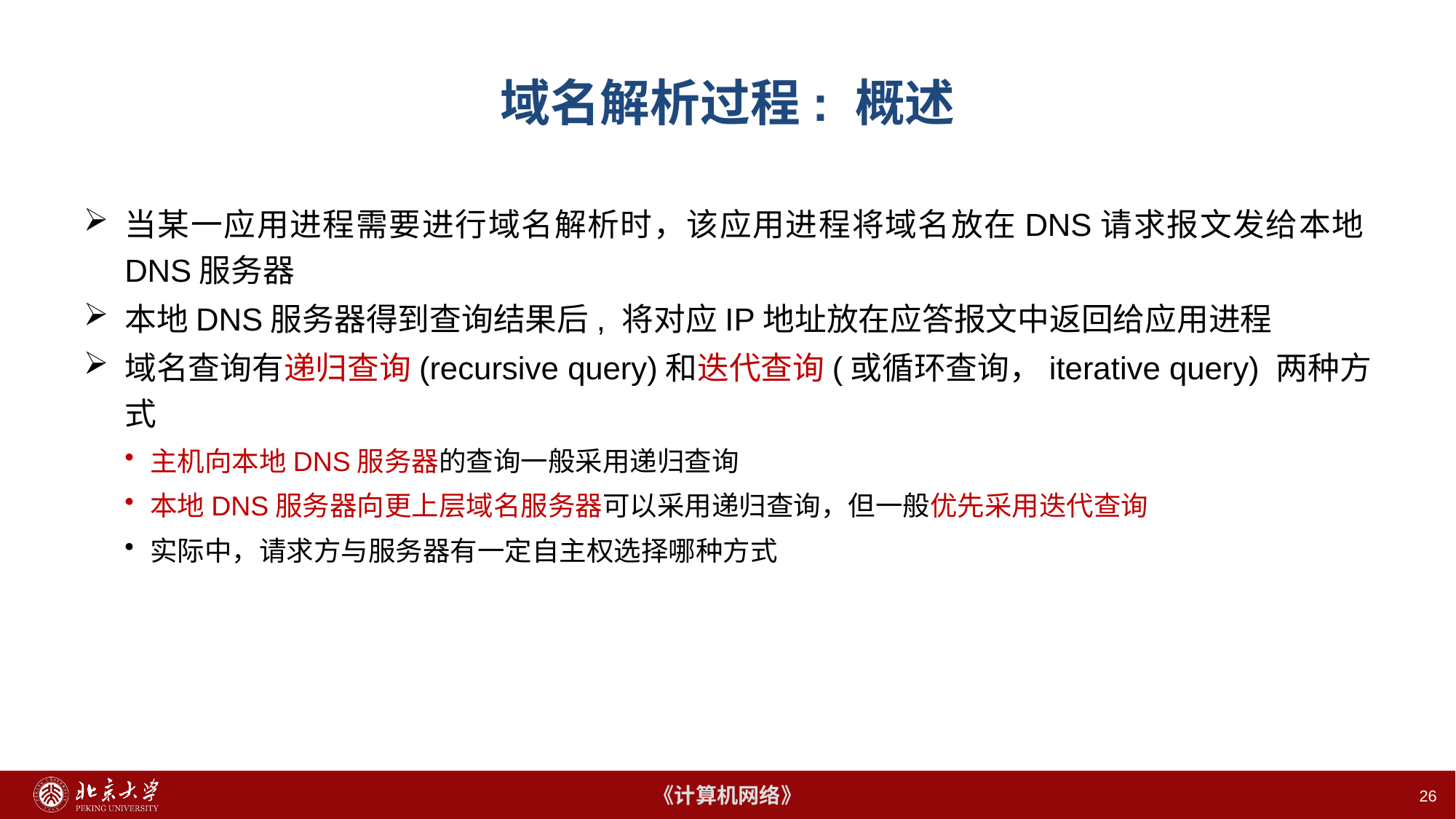

# 域名解析过程: 概述
当某一应用进程需要进行域名解析时，该应用进程将域名放在DNS请求报文发给本地DNS服务器
本地DNS服务器得到查询结果后, 将对应IP地址放在应答报文中返回给应用进程
域名查询有递归查询(recursive query)和迭代查询(或循环查询，iterative query) 两种方式
主机向本地DNS服务器的查询一般采用递归查询
本地DNS服务器向更上层域名服务器可以采用递归查询，但一般优先采用迭代查询
实际中，请求方与服务器有一定自主权选择哪种方式

26